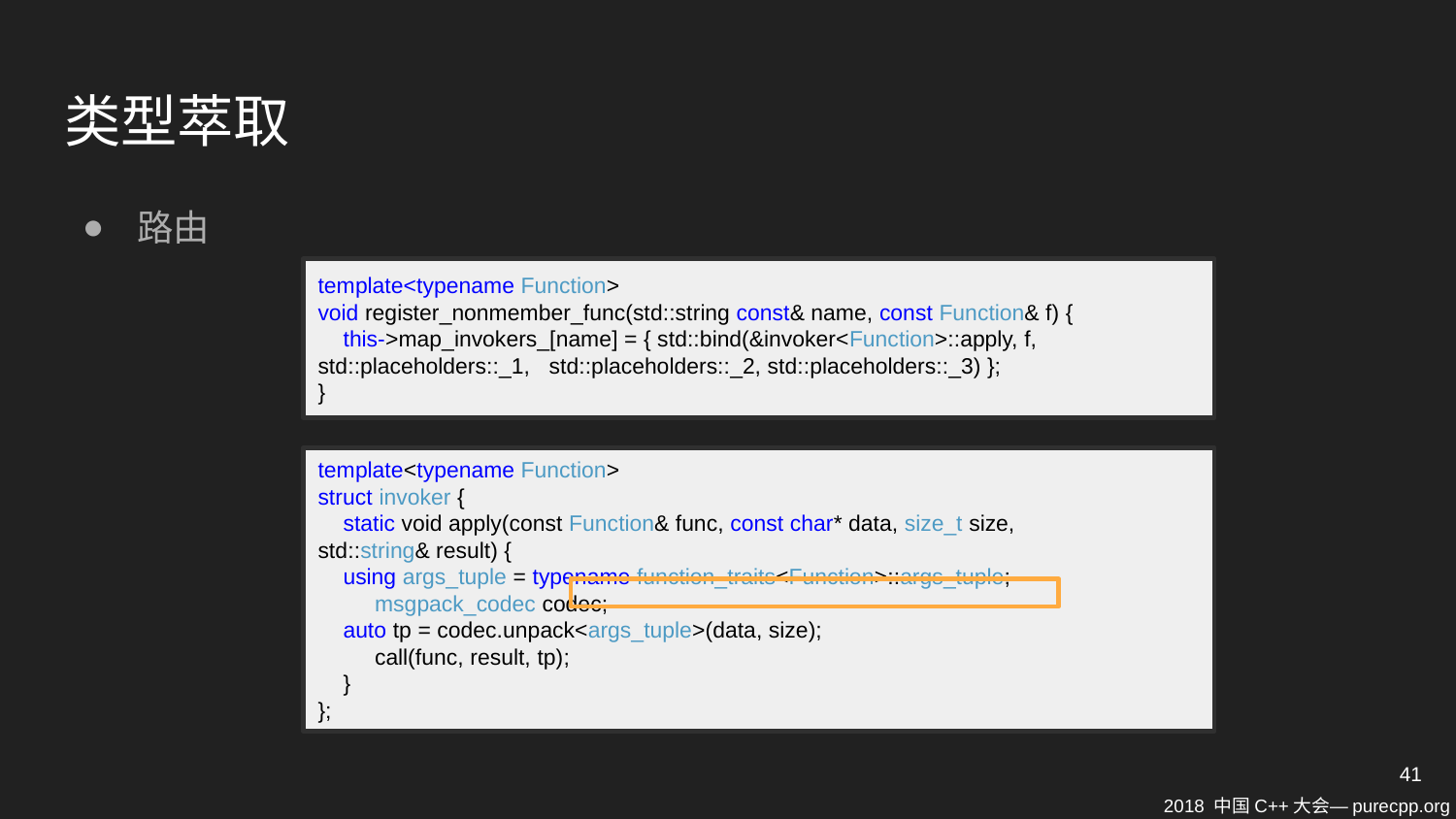

# 类型萃取
路由
template<typename Function>
void register_nonmember_func(std::string const& name, const Function& f) {
    this->map_invokers_[name] = { std::bind(&invoker<Function>::apply, f,   std::placeholders::_1,   std::placeholders::_2, std::placeholders::_3) };
}
template<typename Function>
struct invoker {
    static void apply(const Function& func, const char* data, size_t size,
std::string& result) {
    using args_tuple = typename function_traits<Function>::args_tuple;
         msgpack_codec codec;
    auto tp = codec.unpack<args_tuple>(data, size);
         call(func, result, tp);
    }
};

41